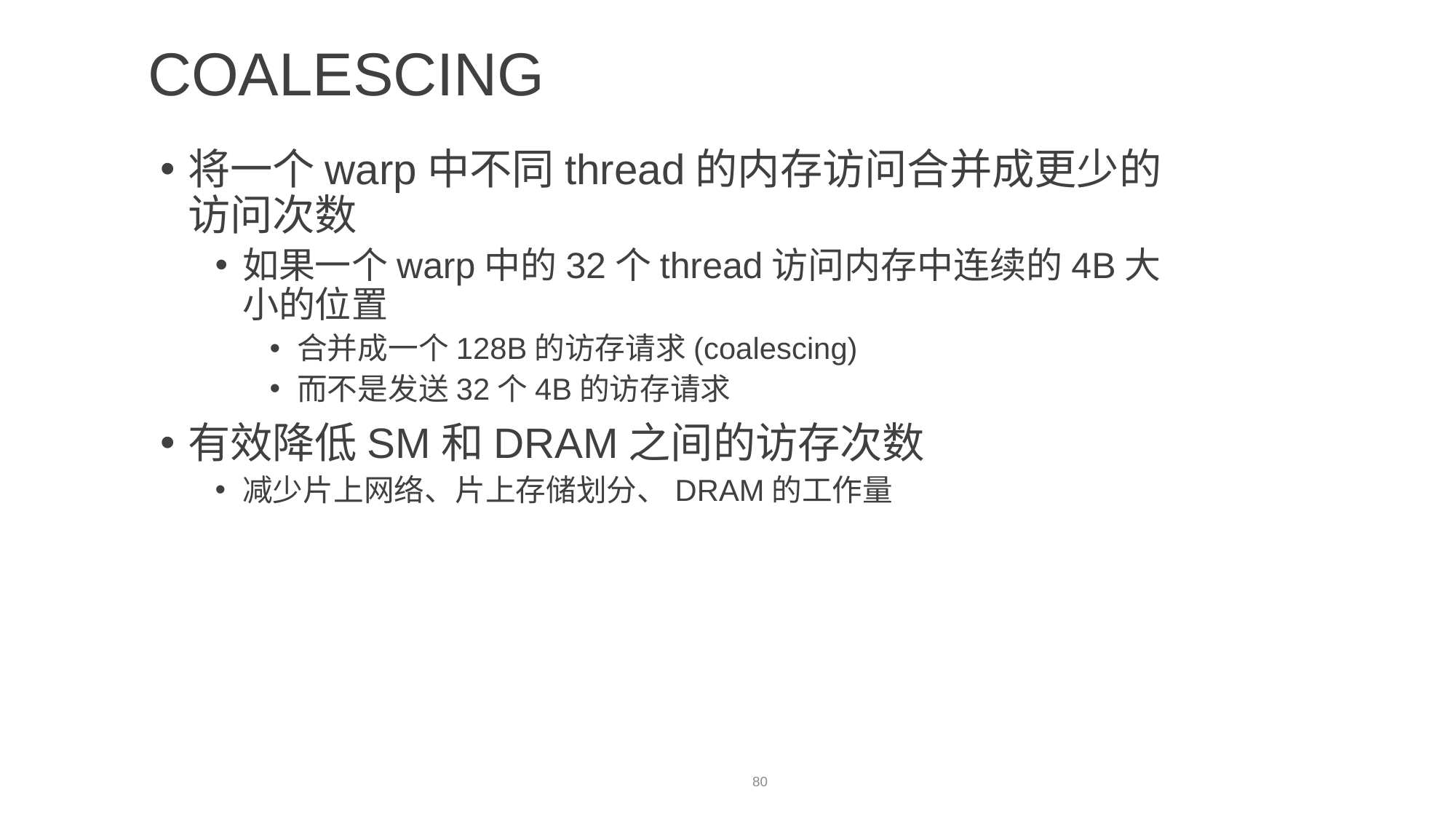

Coalescing
将一个warp中不同thread的内存访问合并成更少的访问次数
如果一个warp中的32个thread访问内存中连续的4B大小的位置
合并成一个128B的访存请求(coalescing)
而不是发送32个4B的访存请求
有效降低SM和DRAM之间的访存次数
减少片上网络、片上存储划分、DRAM的工作量

80